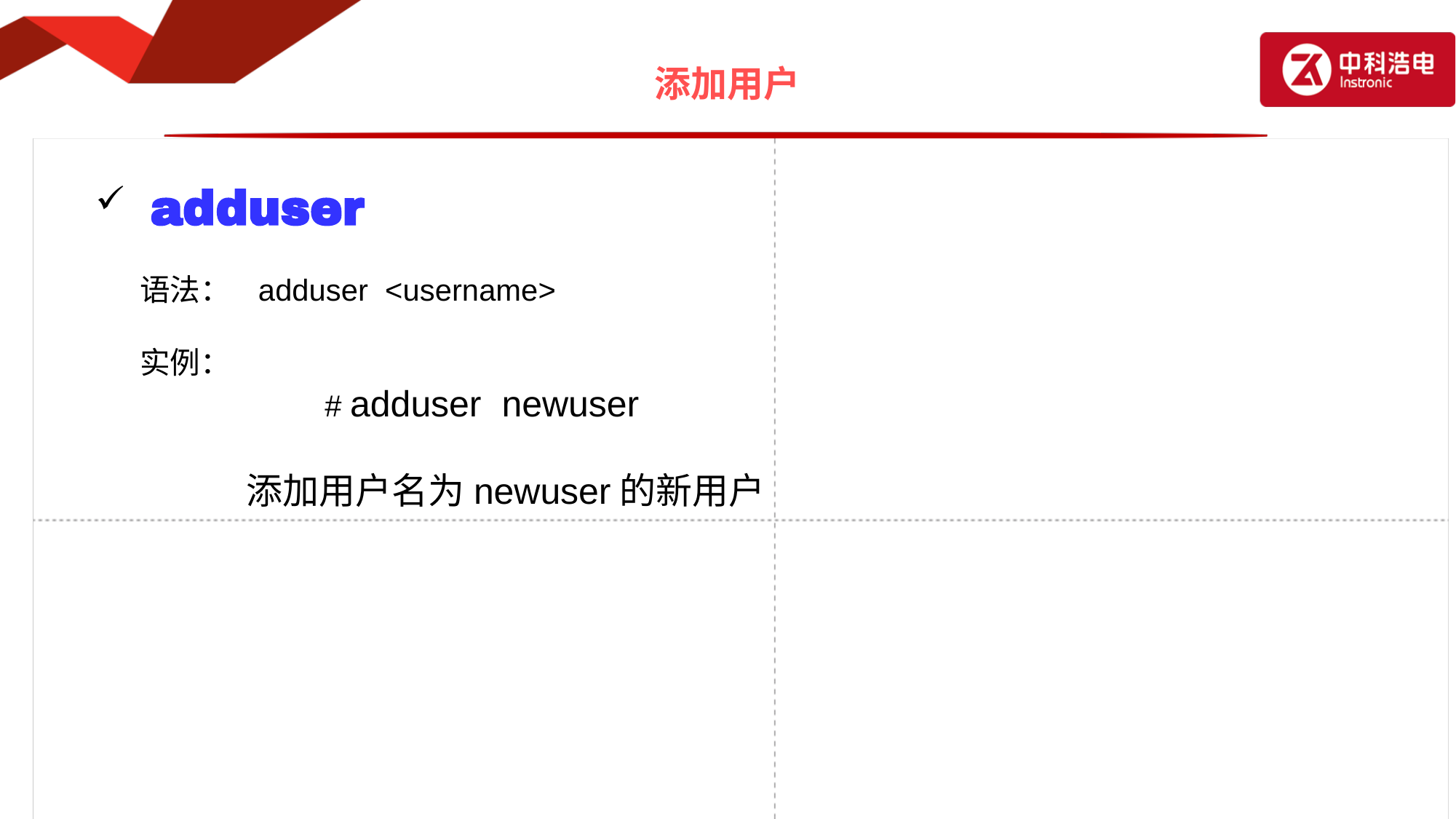

# 添加用户
adduser

语法：   adduser  <username>

实例：
		     # adduser  newuser

            添加用户名为newuser的新用户